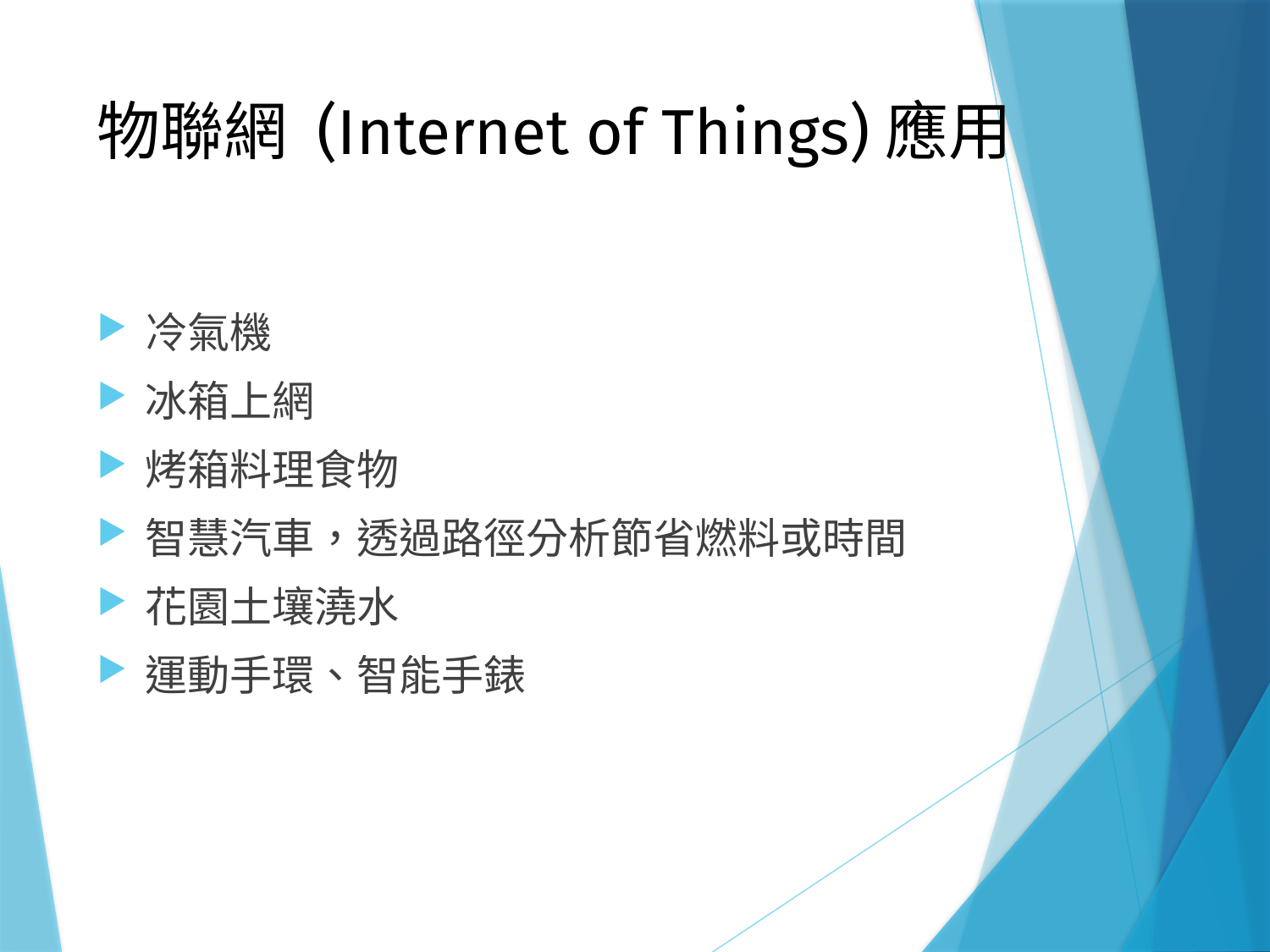

# 物聯網 (Internet of Things)應用
冷氣機
冰箱上網
烤箱料理食物
智慧汽車，透過路徑分析節省燃料或時間
花園土壤澆水
運動手環、智能手錶